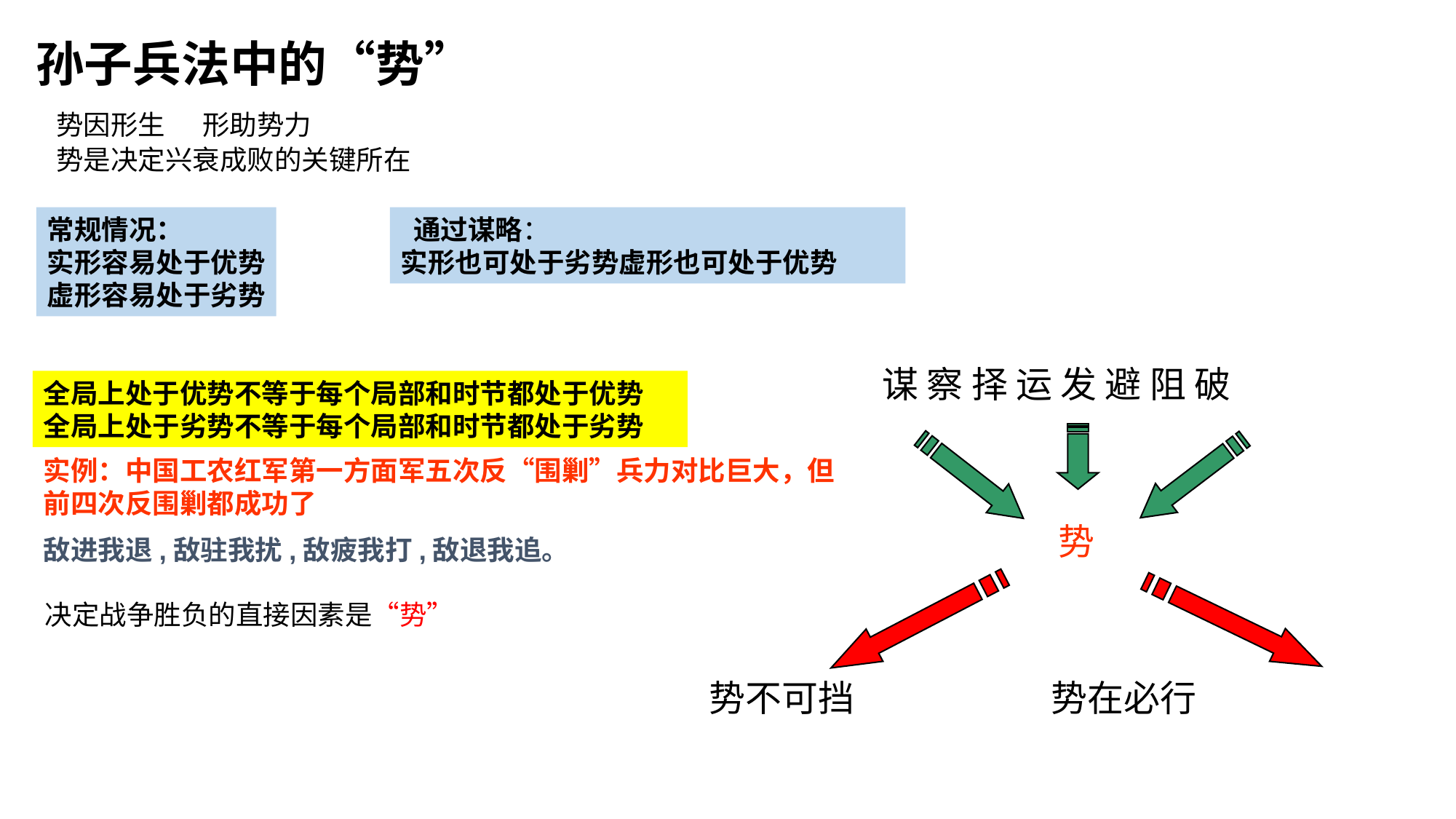

孙子兵法中的“势”
势因形生      形助势力
势是决定兴衰成败的关键所在
常规情况：
实形容易处于优势
虚形容易处于劣势
 通过谋略：
实形也可处于劣势虚形也可处于优势
谋 察 择 运 发 避 阻 破

势

势不可挡                        势在必行
全局上处于优势不等于每个局部和时节都处于优势
全局上处于劣势不等于每个局部和时节都处于劣势
实例：中国工农红军第一方面军五次反“围剿”兵力对比巨大，但前四次反围剿都成功了
敌进我退,敌驻我扰,敌疲我打,敌退我追。

决定战争胜负的直接因素是“势”